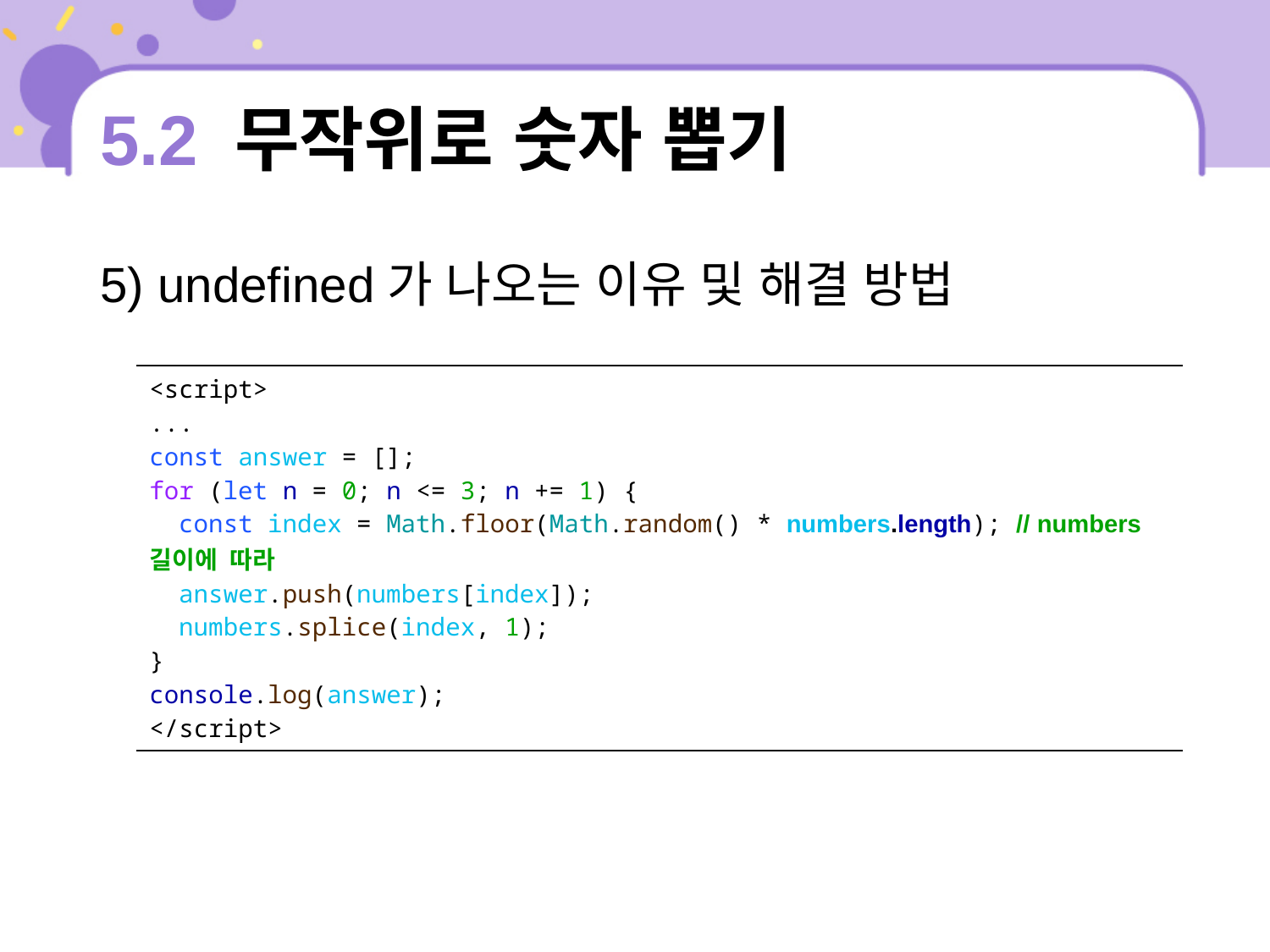

# 5.2 무작위로 숫자 뽑기
5) undefined가 나오는 이유 및 해결 방법

| <script> ... const answer = []; for (let n = 0; n <= 3; n += 1) { const index = Math.floor(Math.random() \* numbers.length); // numbers 길이에 따라 answer.push(numbers[index]); numbers.splice(index, 1); } console.log(answer); </script> |
| --- |